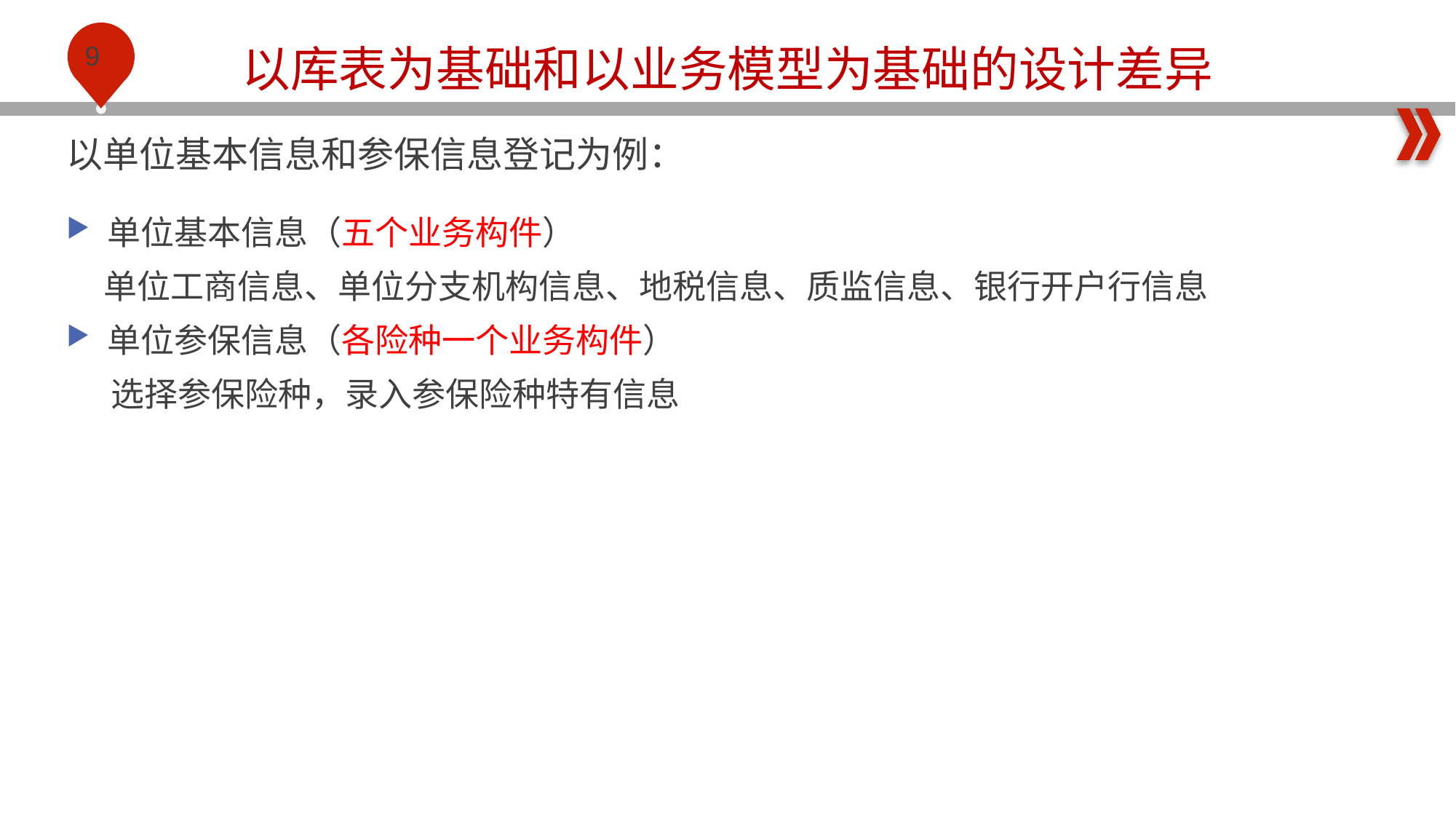

以库表为基础和以业务模型为基础的设计差异
以单位基本信息和参保信息登记为例：
单位基本信息（五个业务构件）
    单位工商信息、单位分支机构信息、地税信息、质监信息、银行开户行信息
单位参保信息（各险种一个业务构件）
     选择参保险种，录入参保险种特有信息